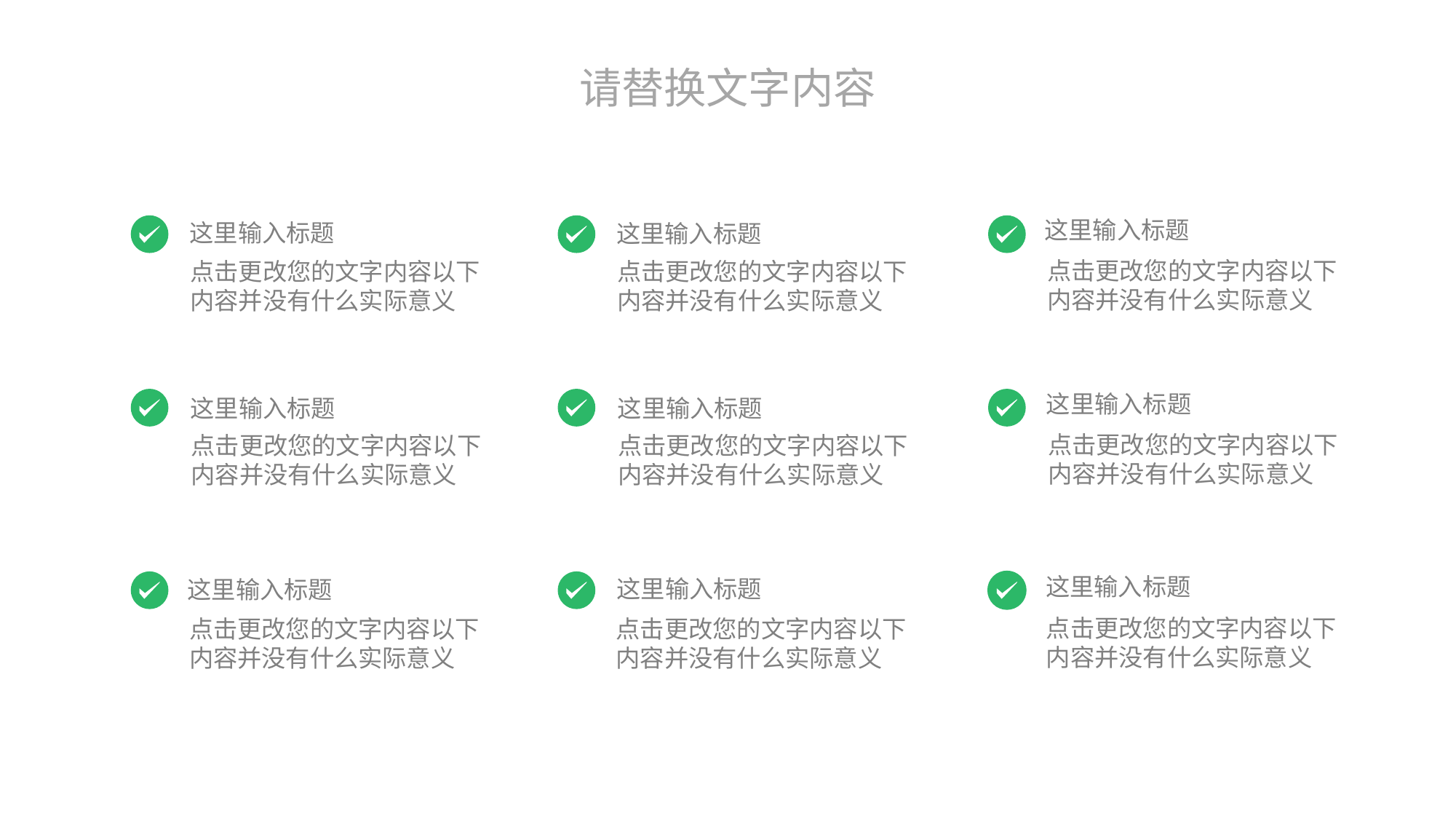

请替换文字内容

这里输入标题
点击更改您的文字内容以下内容并没有什么实际意义
这里输入标题
点击更改您的文字内容以下内容并没有什么实际意义
这里输入标题
点击更改您的文字内容以下内容并没有什么实际意义
这里输入标题
点击更改您的文字内容以下内容并没有什么实际意义
这里输入标题
点击更改您的文字内容以下内容并没有什么实际意义

这里输入标题
点击更改您的文字内容以下内容并没有什么实际意义

这里输入标题
点击更改您的文字内容以下内容并没有什么实际意义
这里输入标题
点击更改您的文字内容以下内容并没有什么实际意义
这里输入标题
点击更改您的文字内容以下内容并没有什么实际意义